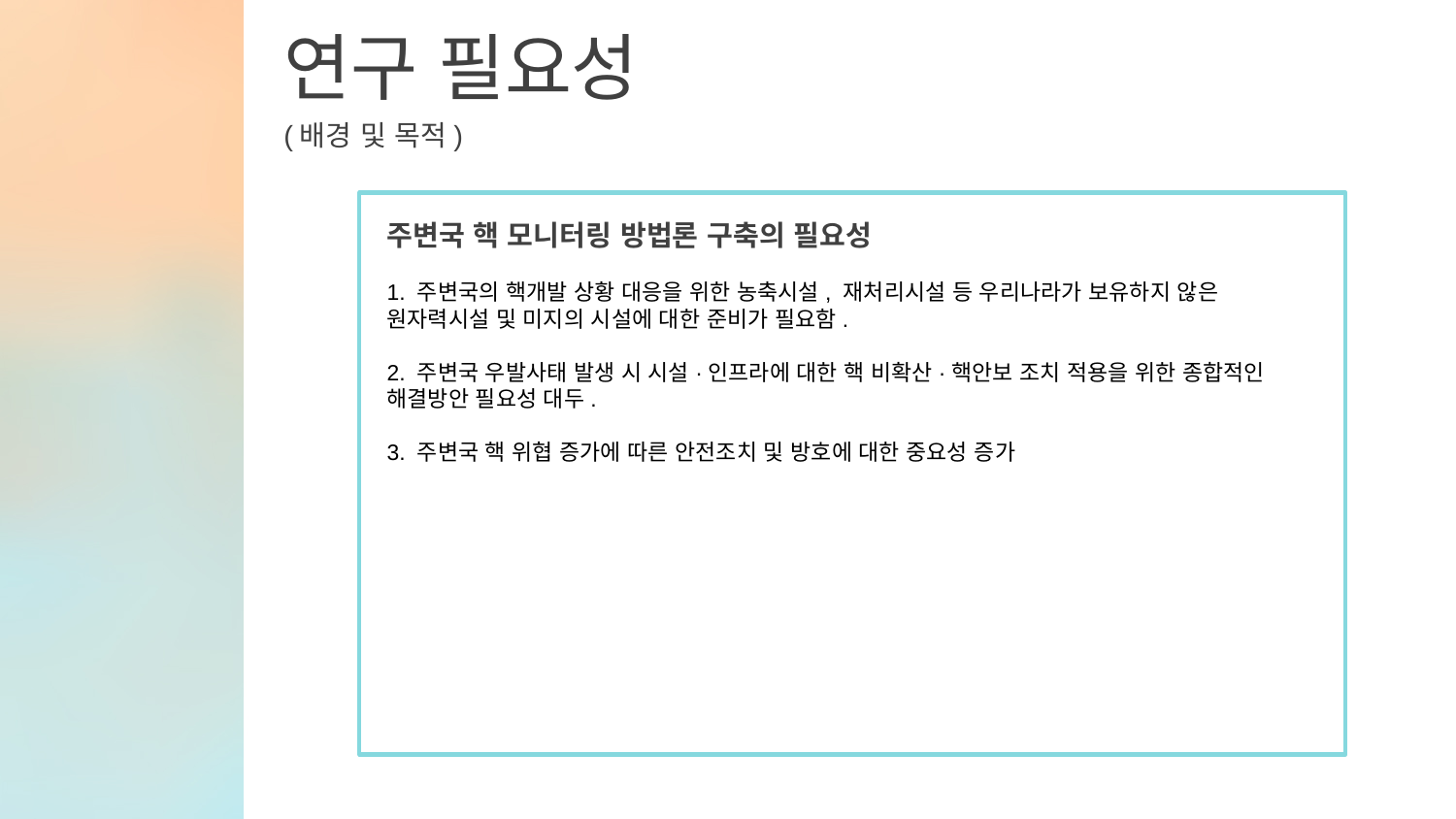

연구 필요성
(배경 및 목적)

주변국 핵 모니터링 방법론 구축의 필요성

1. 주변국의 핵개발 상황 대응을 위한 농축시설, 재처리시설 등 우리나라가 보유하지 않은 원자력시설 및 미지의 시설에 대한 준비가 필요함.

2. 주변국 우발사태 발생 시 시설·인프라에 대한 핵 비확산·핵안보 조치 적용을 위한 종합적인 해결방안 필요성 대두.

3. 주변국 핵 위협 증가에 따른 안전조치 및 방호에 대한 중요성 증가